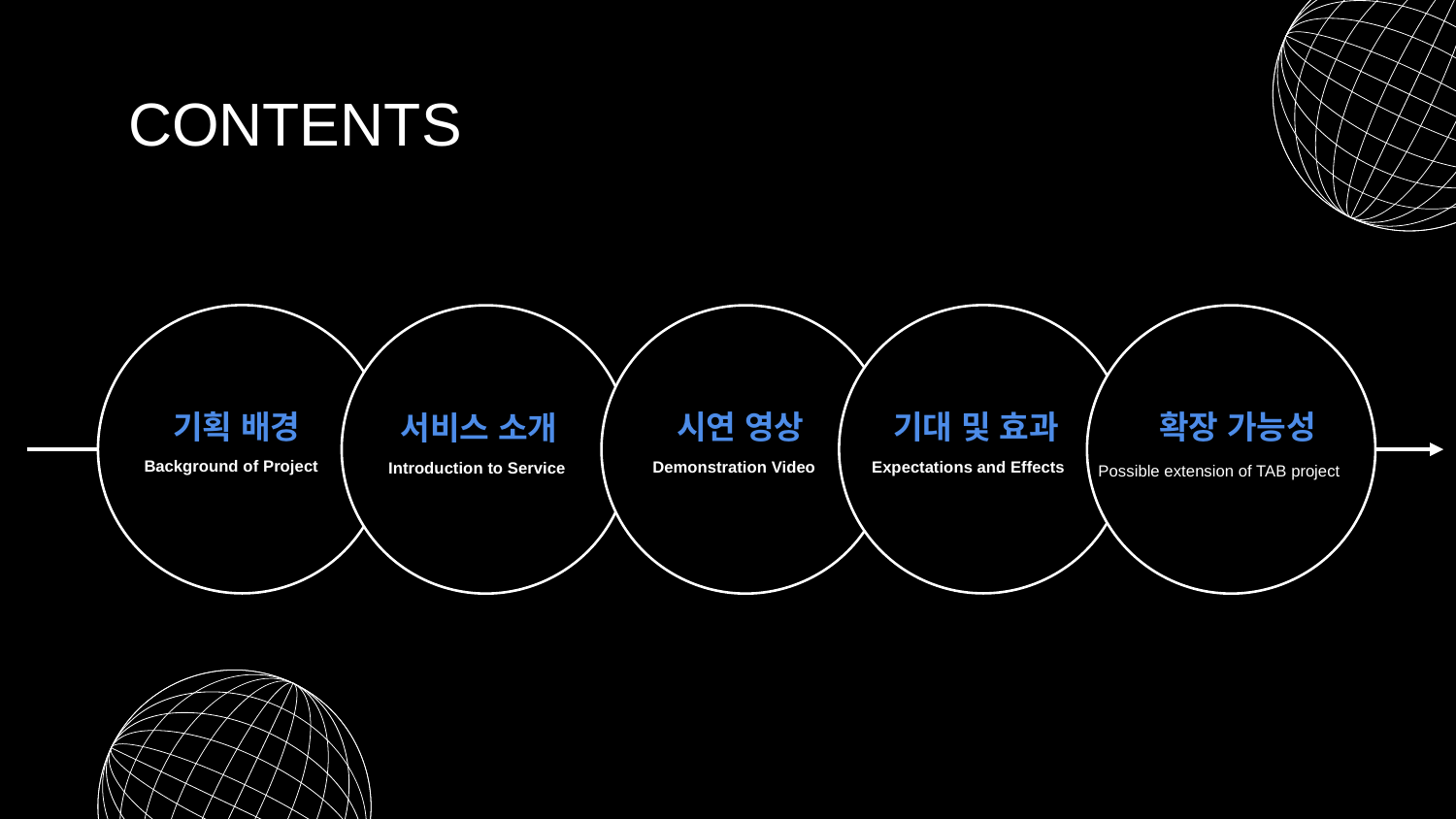

# CONTENTS

기획 배경
시연 영상
기대 및 효과
확장 가능성
서비스 소개
Background of Project
Demonstration Video
Expectations and Effects
Introduction to Service
Possible extension of TAB project